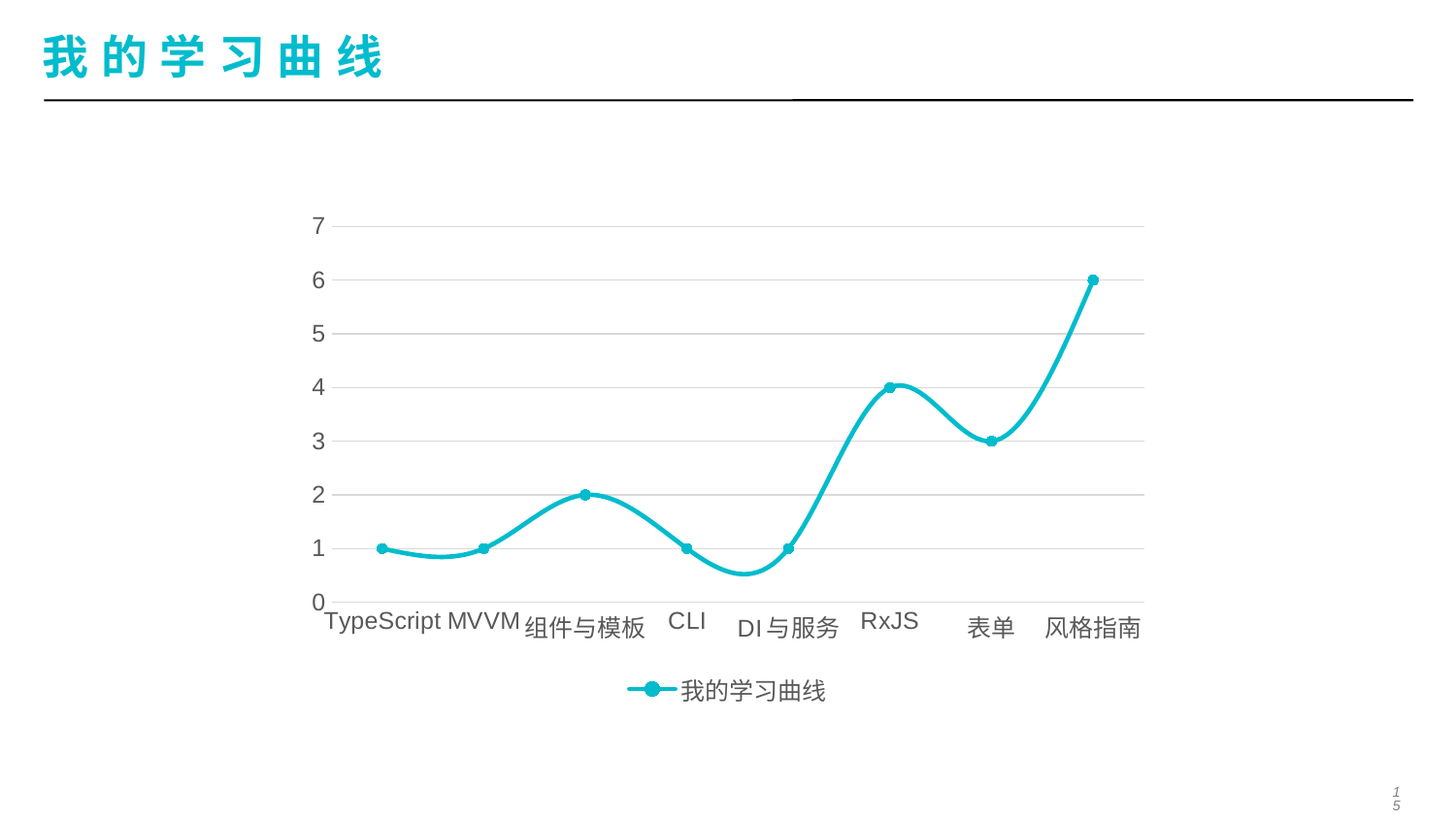

# 我的学习曲线

### Chart

| Category | 我的学习曲线 |
|---|---|
| TypeScript | 1.0 |
| MVVM | 1.0 |
| 组件与模板 | 2.0 |
| CLI | 1.0 |
| DI与服务 | 1.0 |
| RxJS | 4.0 |
| 表单 | 3.0 |
| 风格指南 | 6.0 |
15